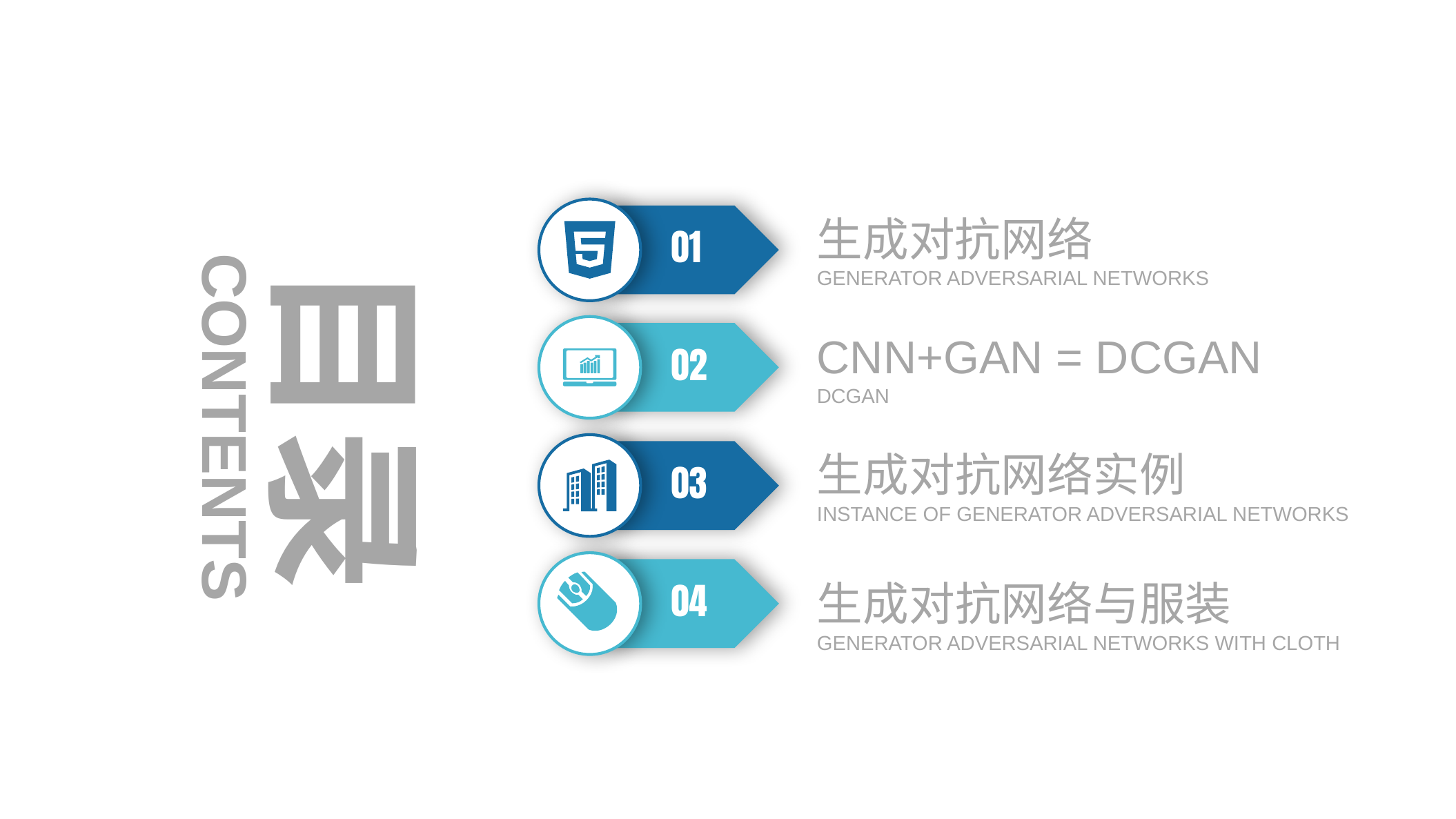

01
生成对抗网络
Generator adversarial networks
目录

02
CNN+GAN = DCGAN
DCGAN
CONTENTS

03
生成对抗网络实例
INSTANCE OF Generator adversarial networks

04
生成对抗网络与服装
Generator adversarial networks with Cloth